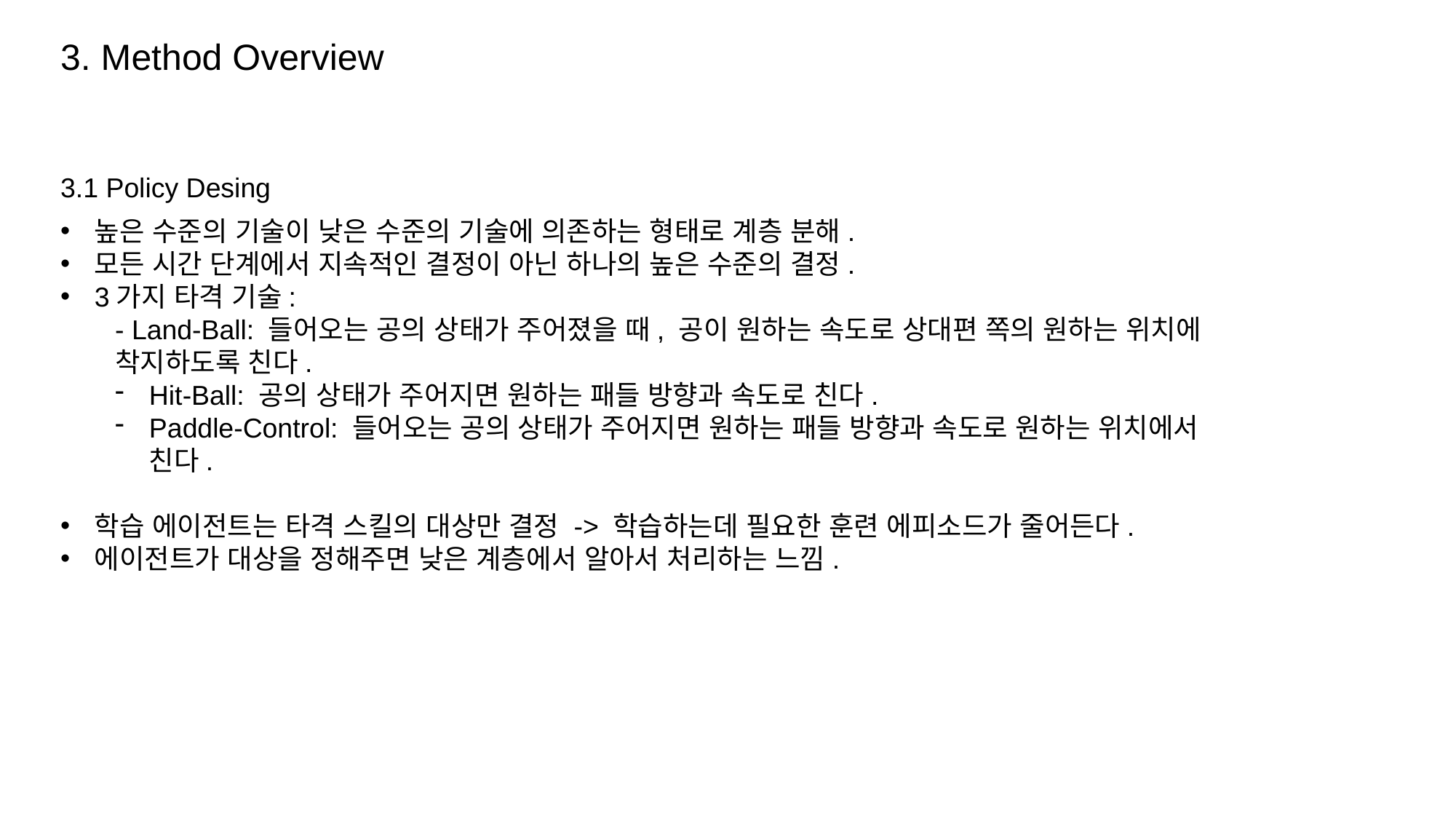

3. Method Overview
3.1 Policy Desing
높은 수준의 기술이 낮은 수준의 기술에 의존하는 형태로 계층 분해.
모든 시간 단계에서 지속적인 결정이 아닌 하나의 높은 수준의 결정.
3가지 타격 기술:
- Land-Ball: 들어오는 공의 상태가 주어졌을 때, 공이 원하는 속도로 상대편 쪽의 원하는 위치에 착지하도록 친다.
Hit-Ball: 공의 상태가 주어지면 원하는 패들 방향과 속도로 친다.
Paddle-Control: 들어오는 공의 상태가 주어지면 원하는 패들 방향과 속도로 원하는 위치에서 친다.

학습 에이전트는 타격 스킬의 대상만 결정 -> 학습하는데 필요한 훈련 에피소드가 줄어든다.
에이전트가 대상을 정해주면 낮은 계층에서 알아서 처리하는 느낌.